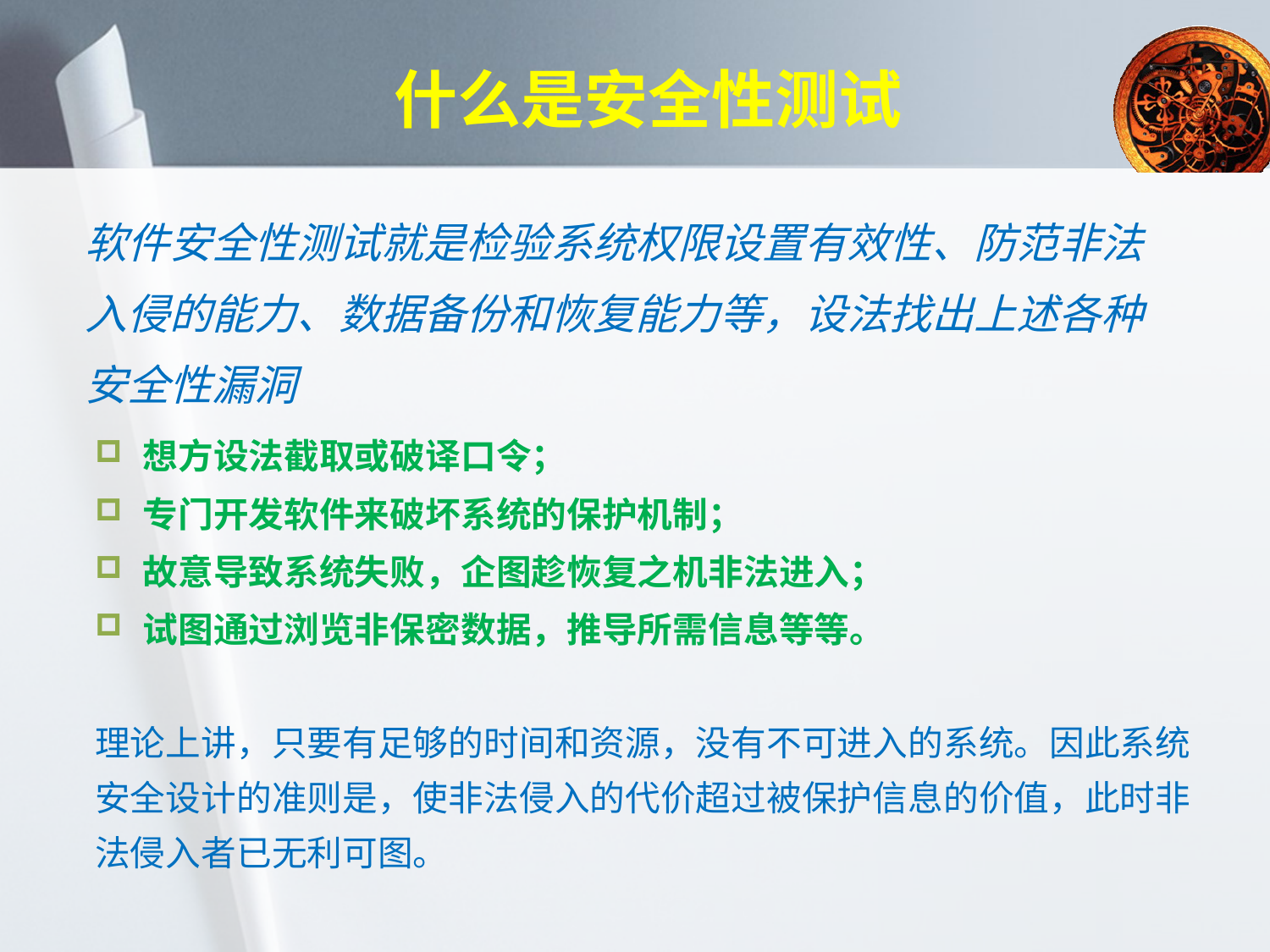

# 什么是安全性测试
软件安全性测试就是检验系统权限设置有效性、防范非法入侵的能力、数据备份和恢复能力等，设法找出上述各种安全性漏洞
想方设法截取或破译口令；
专门开发软件来破坏系统的保护机制；
故意导致系统失败，企图趁恢复之机非法进入；
试图通过浏览非保密数据，推导所需信息等等。

理论上讲，只要有足够的时间和资源，没有不可进入的系统。因此系统安全设计的准则是，使非法侵入的代价超过被保护信息的价值，此时非法侵入者已无利可图。